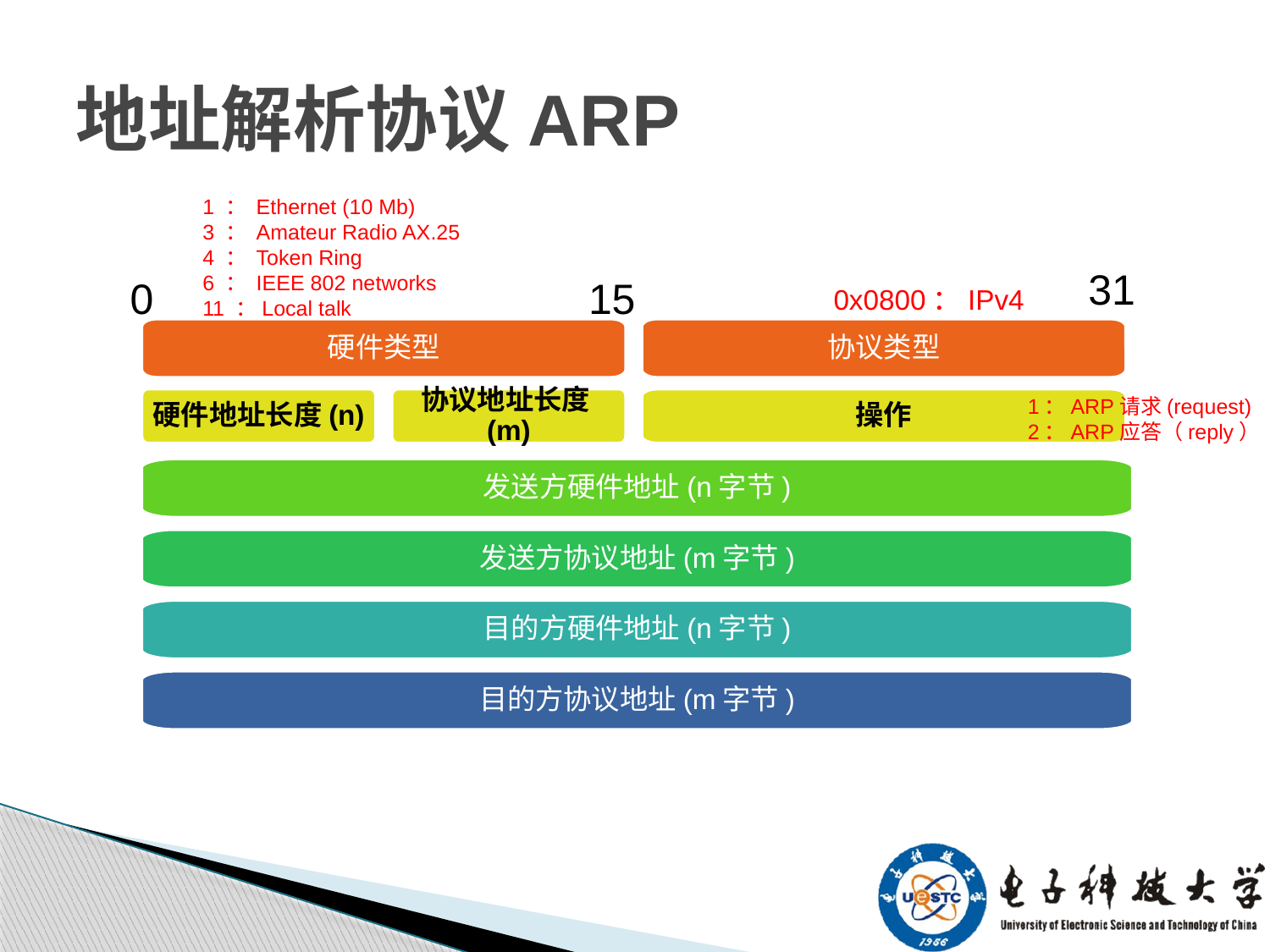

地址解析协议ARP
1 ： Ethernet (10 Mb)
3 ： Amateur Radio AX.25
4 ： Token Ring
6 ： IEEE 802 networks
11 ：Local talk
31
0
15
0x0800：IPv4
硬件类型
协议类型
硬件地址长度(n)
协议地址长度(m)
操作
1：ARP请求(request)
2：ARP应答（reply）
发送方硬件地址(n字节)
发送方协议地址(m字节)
目的方硬件地址(n字节)
目的方协议地址(m字节)
103